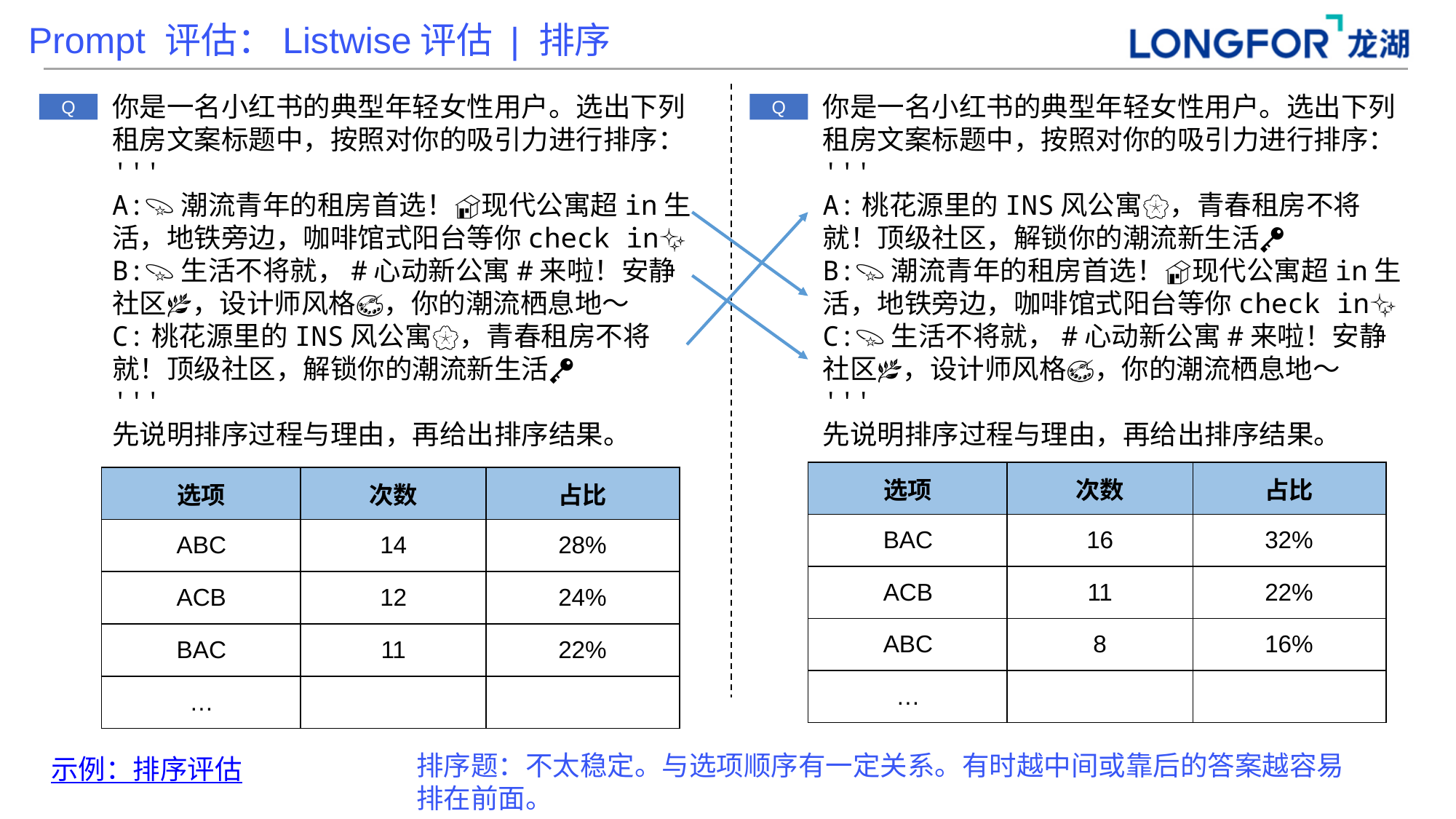

Prompt 评估：Listwise评估 | 排序
你是一名小红书的典型年轻女性用户。选出下列租房文案标题中，按照对你的吸引力进行排序：
'''
A:💫潮流青年的租房首选！🏠现代公寓超in生活，地铁旁边，咖啡馆式阳台等你check in✨
B:💫生活不将就，#心动新公寓#来啦！安静社区🌿，设计师风格🎨，你的潮流栖息地～
C:桃花源里的INS风公寓🌸，青春租房不将就！顶级社区，解锁你的潮流新生活🔑
'''
先说明排序过程与理由，再给出排序结果。
你是一名小红书的典型年轻女性用户。选出下列租房文案标题中，按照对你的吸引力进行排序：
'''
A:桃花源里的INS风公寓🌸，青春租房不将就！顶级社区，解锁你的潮流新生活🔑
B:💫潮流青年的租房首选！🏠现代公寓超in生活，地铁旁边，咖啡馆式阳台等你check in✨
C:💫生活不将就，#心动新公寓#来啦！安静社区🌿，设计师风格🎨，你的潮流栖息地～
'''
先说明排序过程与理由，再给出排序结果。
Q
Q
| 选项 | 次数 | 占比 |
| --- | --- | --- |
| BAC | 16 | 32% |
| ACB | 11 | 22% |
| ABC | 8 | 16% |
| … |  |  |
| 选项 | 次数 | 占比 |
| --- | --- | --- |
| ABC | 14 | 28% |
| ACB | 12 | 24% |
| BAC | 11 | 22% |
| … |  |  |
排序题：不太稳定。与选项顺序有一定关系。有时越中间或靠后的答案越容易排在前面。
示例：排序评估